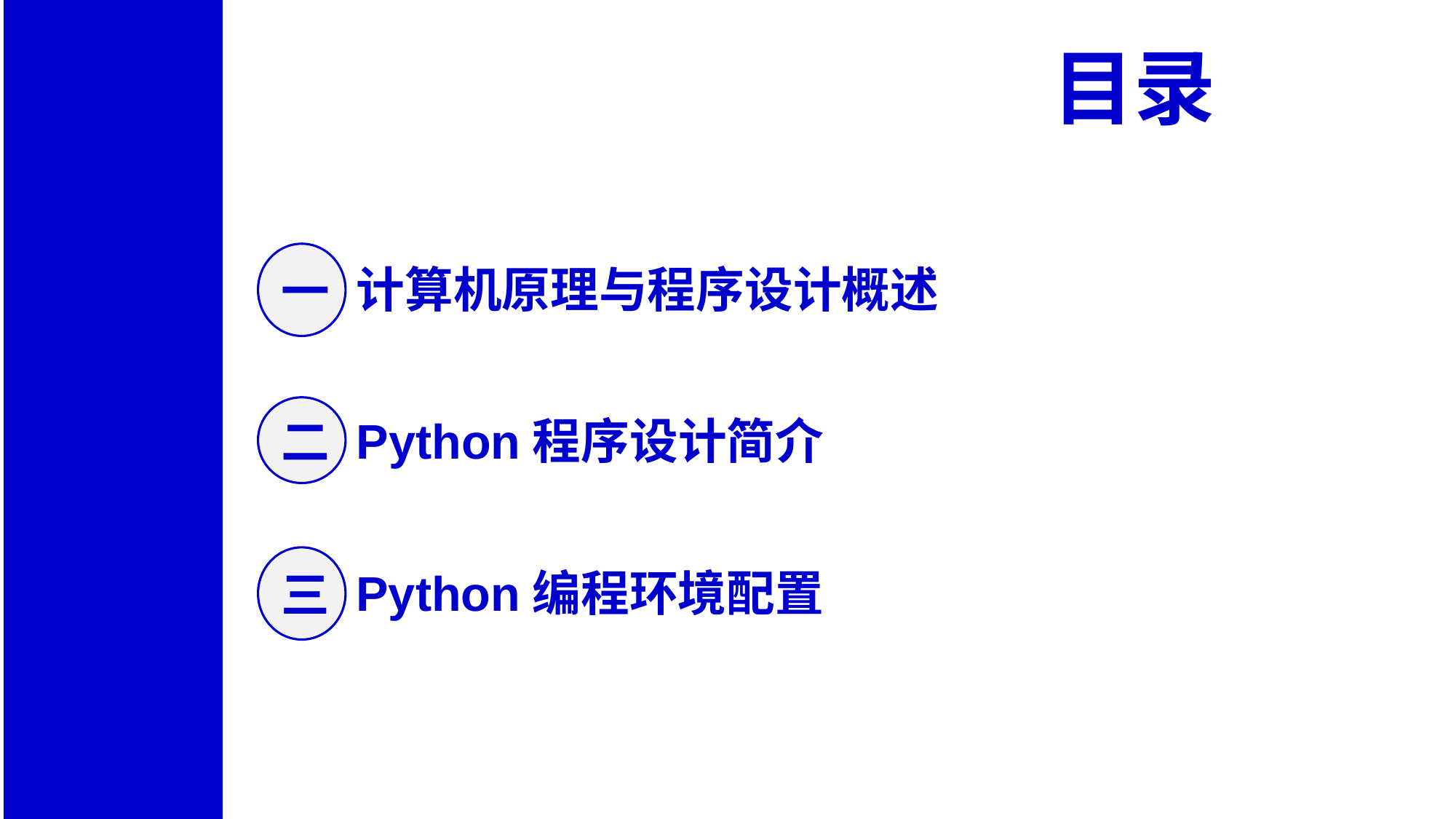

目录
一
计算机原理与程序设计概述
二
Python程序设计简介
三
Python编程环境配置